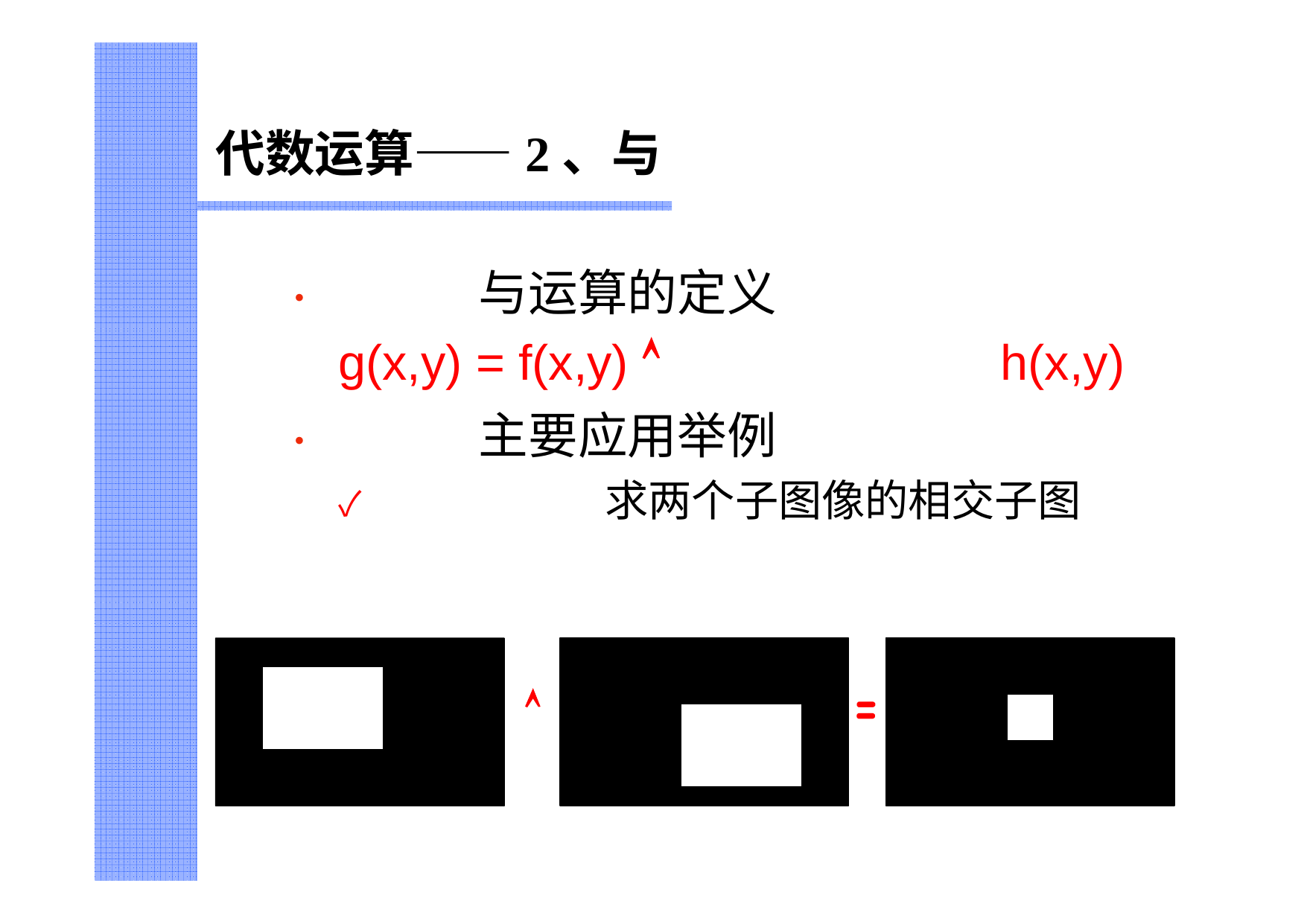

# 代数运算——2、与
•	与运算的定义
g(x,y) = f(x,y) ∧	h(x,y)
•	主要应用举例
✓	求两个子图像的相交子图

=
∧